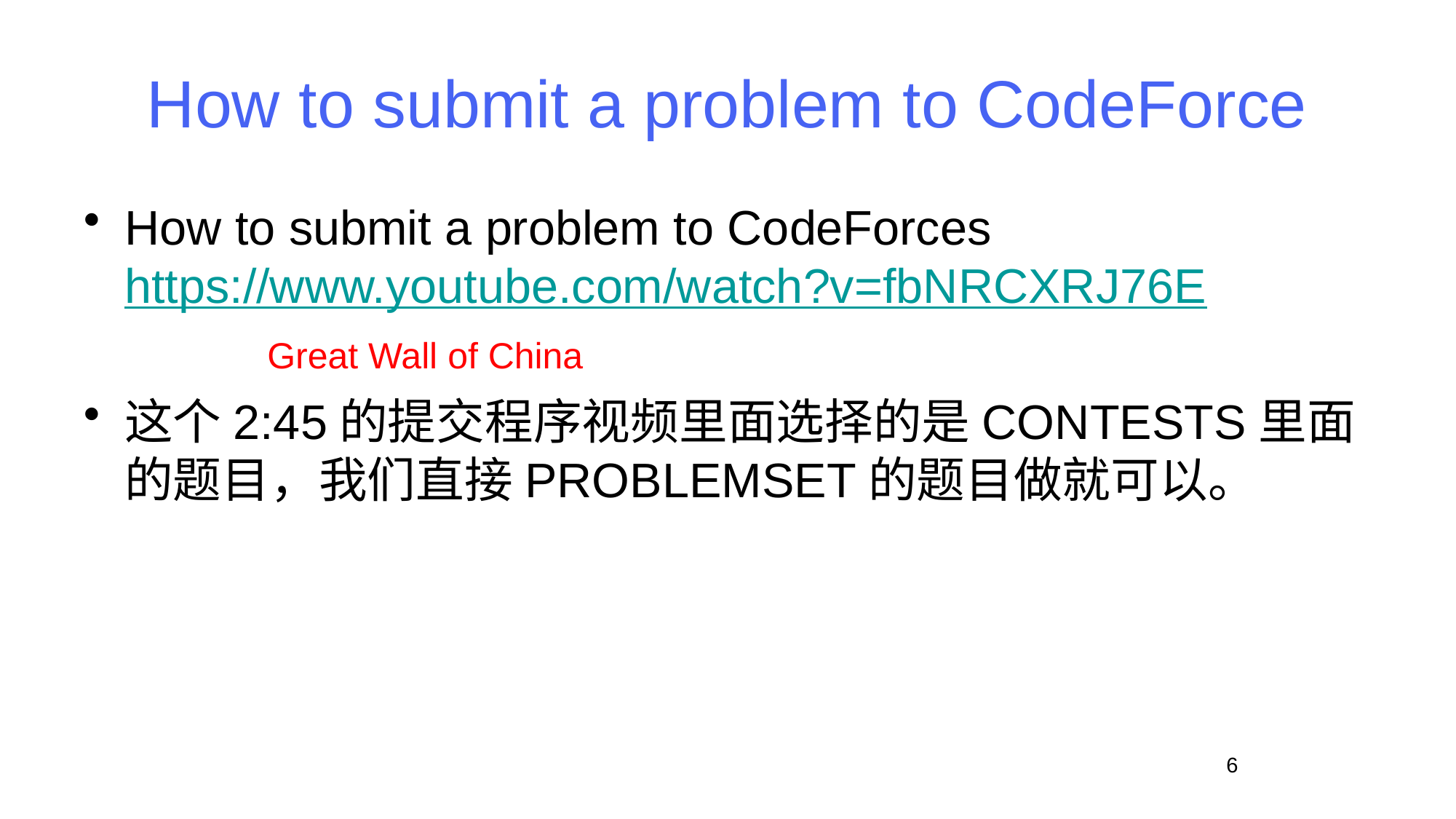

# How to submit a problem to CodeForce
How to submit a problem to CodeForces https://www.youtube.com/watch?v=fbNRCXRJ76E

这个2:45的提交程序视频里面选择的是CONTESTS里面的题目，我们直接PROBLEMSET的题目做就可以。
Great Wall of China
6